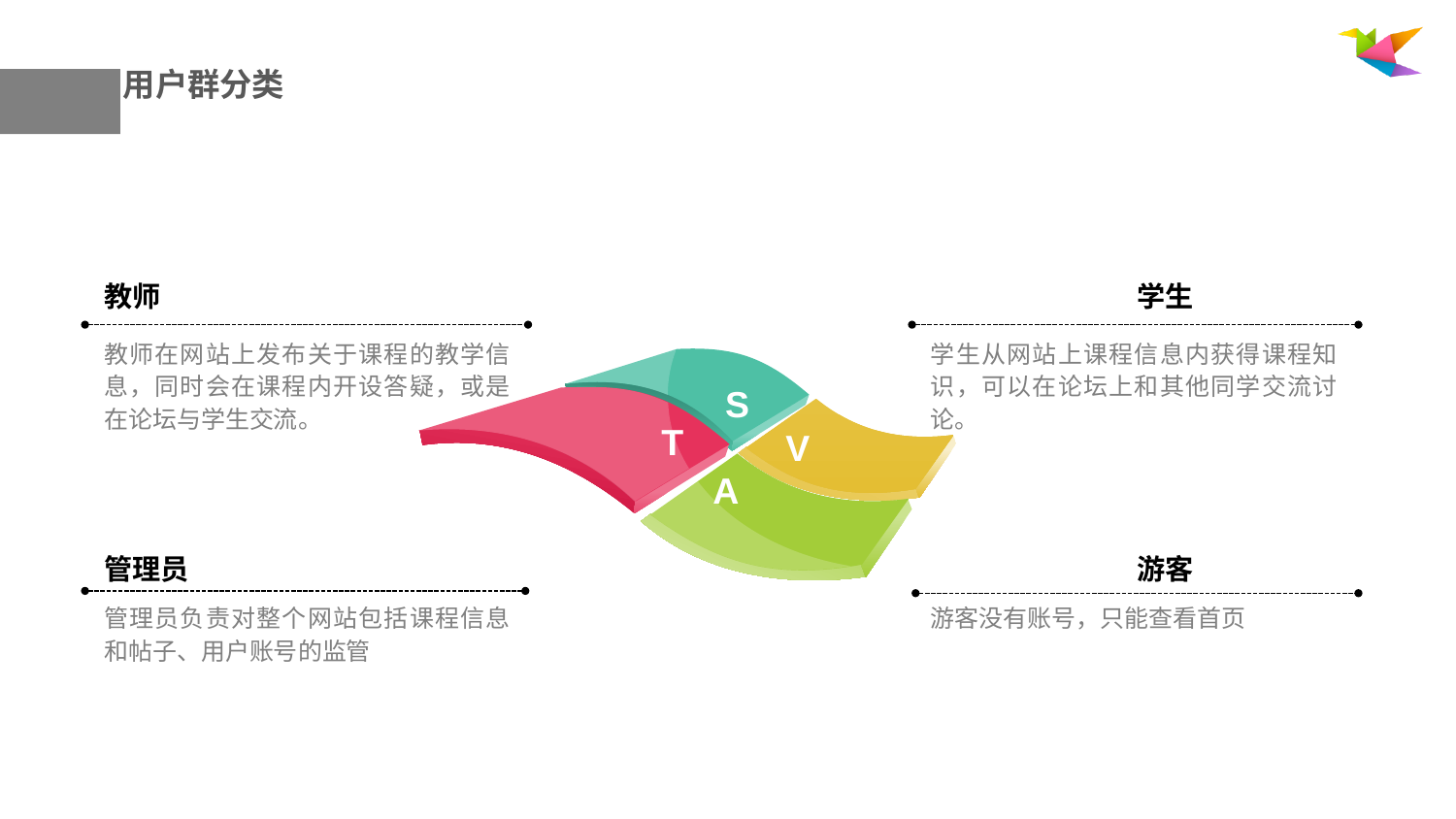

用户群分类

教师
学生
教师在网站上发布关于课程的教学信息，同时会在课程内开设答疑，或是在论坛与学生交流。
学生从网站上课程信息内获得课程知识，可以在论坛上和其他同学交流讨论。

S

T

V

A
管理员
游客
管理员负责对整个网站包括课程信息和帖子、用户账号的监管
游客没有账号，只能查看首页